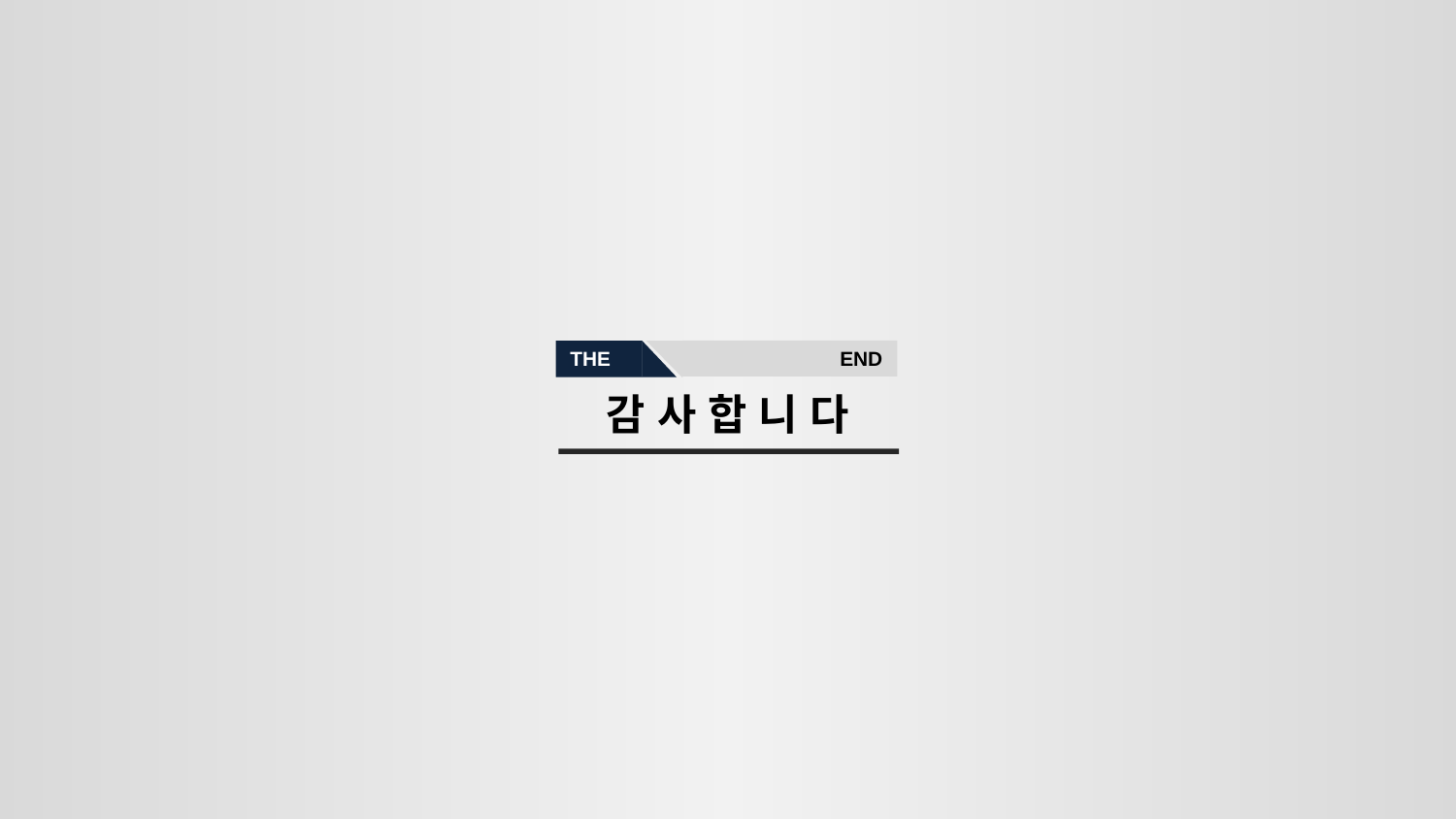

THE
END

감 사 합 니 다